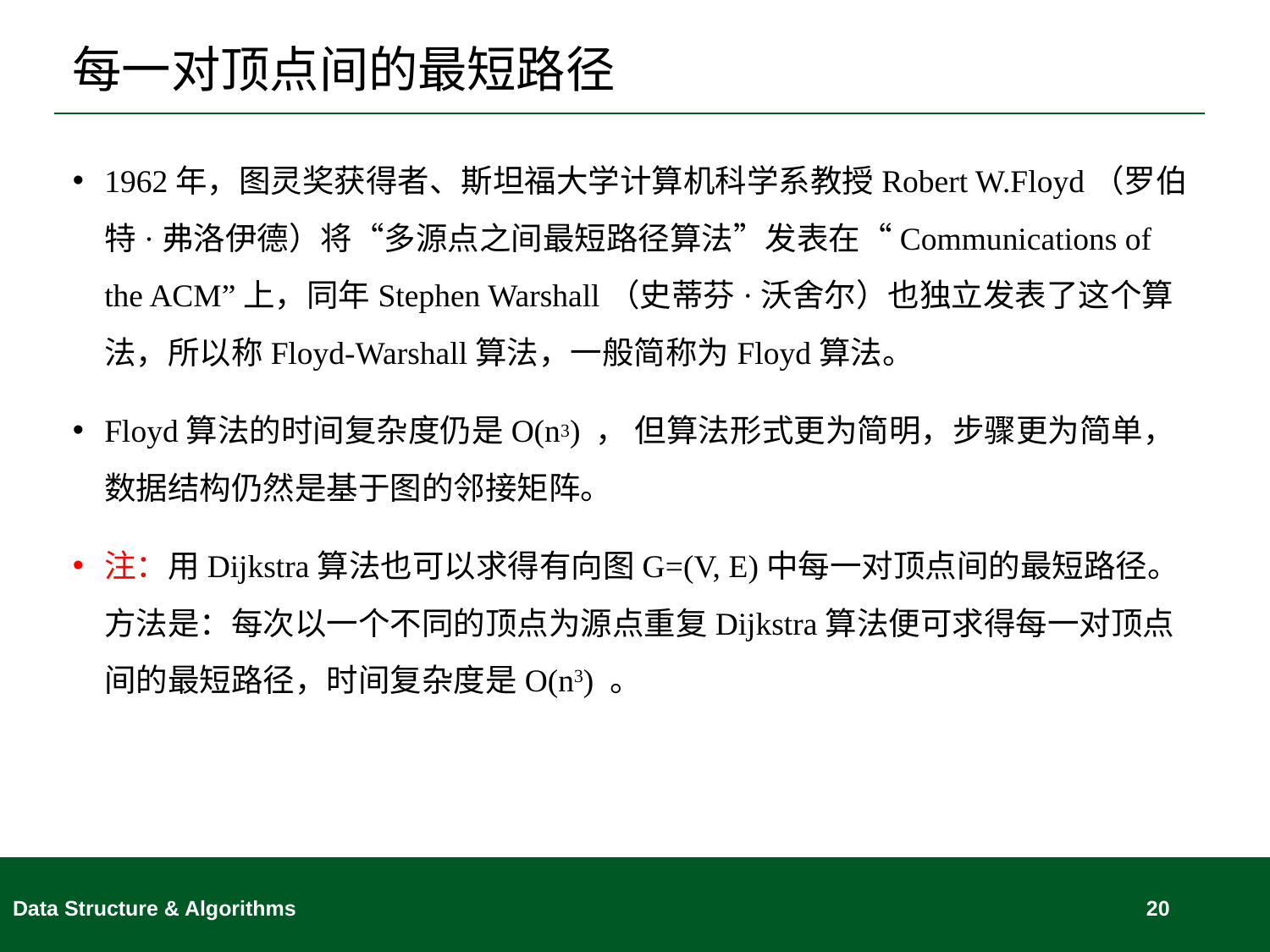

# 每一对顶点间的最短路径
1962年，图灵奖获得者、斯坦福大学计算机科学系教授Robert W.Floyd（罗伯特·弗洛伊德）将“多源点之间最短路径算法”发表在“Communications of the ACM”上，同年Stephen Warshall（史蒂芬·沃舍尔）也独立发表了这个算法，所以称Floyd-Warshall算法，一般简称为Floyd算法。
Floyd算法的时间复杂度仍是O(n3) ， 但算法形式更为简明，步骤更为简单，数据结构仍然是基于图的邻接矩阵。
注：用Dijkstra算法也可以求得有向图G=(V, E)中每一对顶点间的最短路径。方法是：每次以一个不同的顶点为源点重复Dijkstra算法便可求得每一对顶点间的最短路径，时间复杂度是O(n3) 。

Data Structure & Algorithms
20